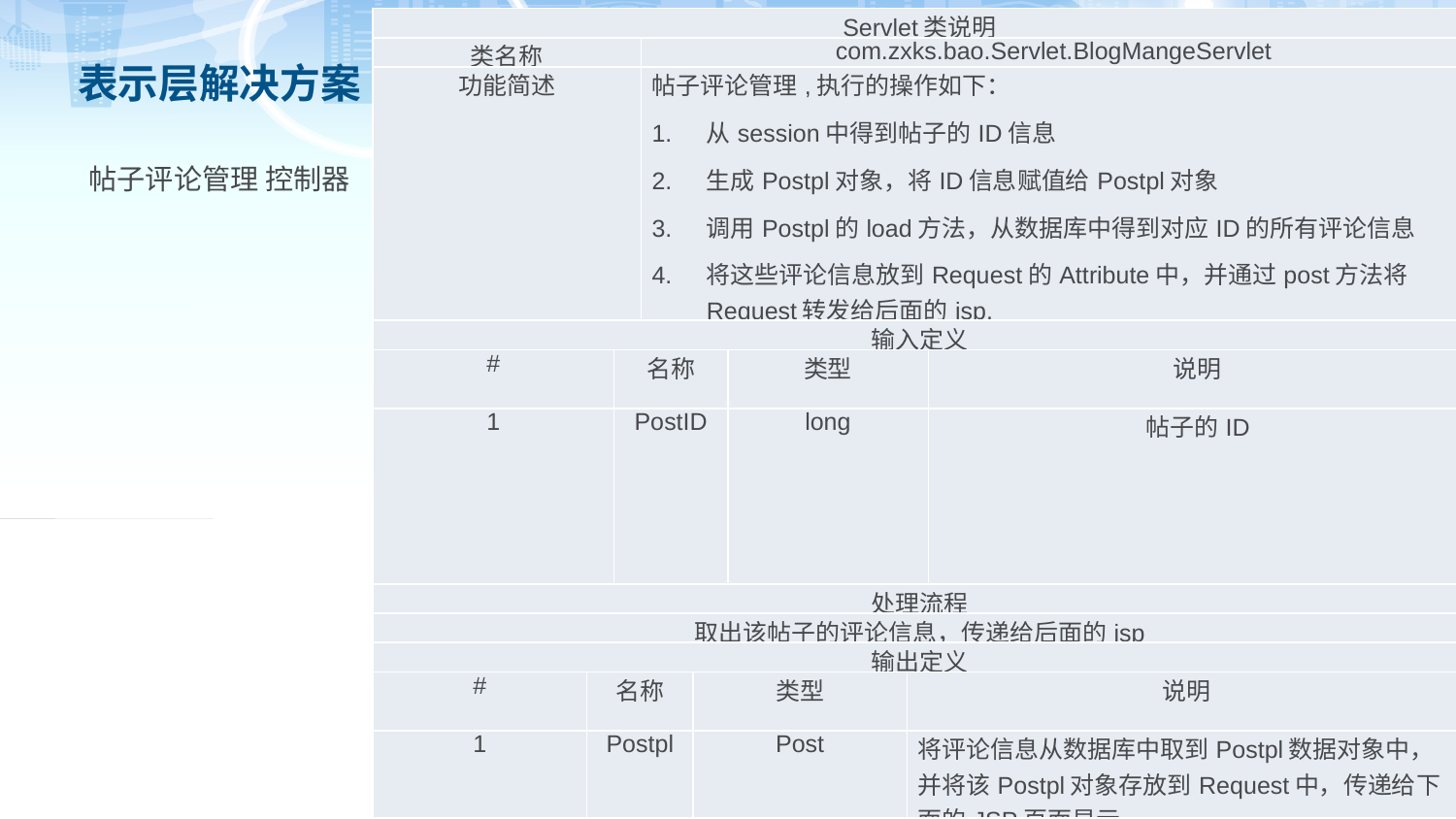

| Servlet类说明 |  |  |  |  |  |  |  |
| --- | --- | --- | --- | --- | --- | --- | --- |
| 类名称 |  |  | com.zxks.bao.Servlet.BlogMangeServlet |  |  |  |  |
| 功能简述 |  |  | 帖子评论管理,执行的操作如下： 从session中得到帖子的ID信息 生成Postpl对象，将ID信息赋值给Postpl对象 调用Postpl的load方法，从数据库中得到对应ID的所有评论信息 将这些评论信息放到Request的Attribute中，并通过post方法将Request转发给后面的jsp. |  |  |  |  |
| 输入定义 |  |  |  |  |  |  |  |
| # |  | 名称 |  |  | 类型 |  | 说明 |
| 1 |  | PostID |  |  | long |  | 帖子的ID |
| 处理流程 |  |  |  |  |  |  |  |
| 取出该帖子的评论信息，传递给后面的jsp |  |  |  |  |  |  |  |
| 输出定义 |  |  |  |  |  |  |  |
| # | 名称 |  |  | 类型 |  | 说明 |  |
| 1 | Postpl |  |  | Post |  | 将评论信息从数据库中取到Postpl数据对象中，并将该Postpl对象存放到Request中，传递给下面的JSP页面显示 |  |
# 表示层解决方案
帖子评论管理 控制器